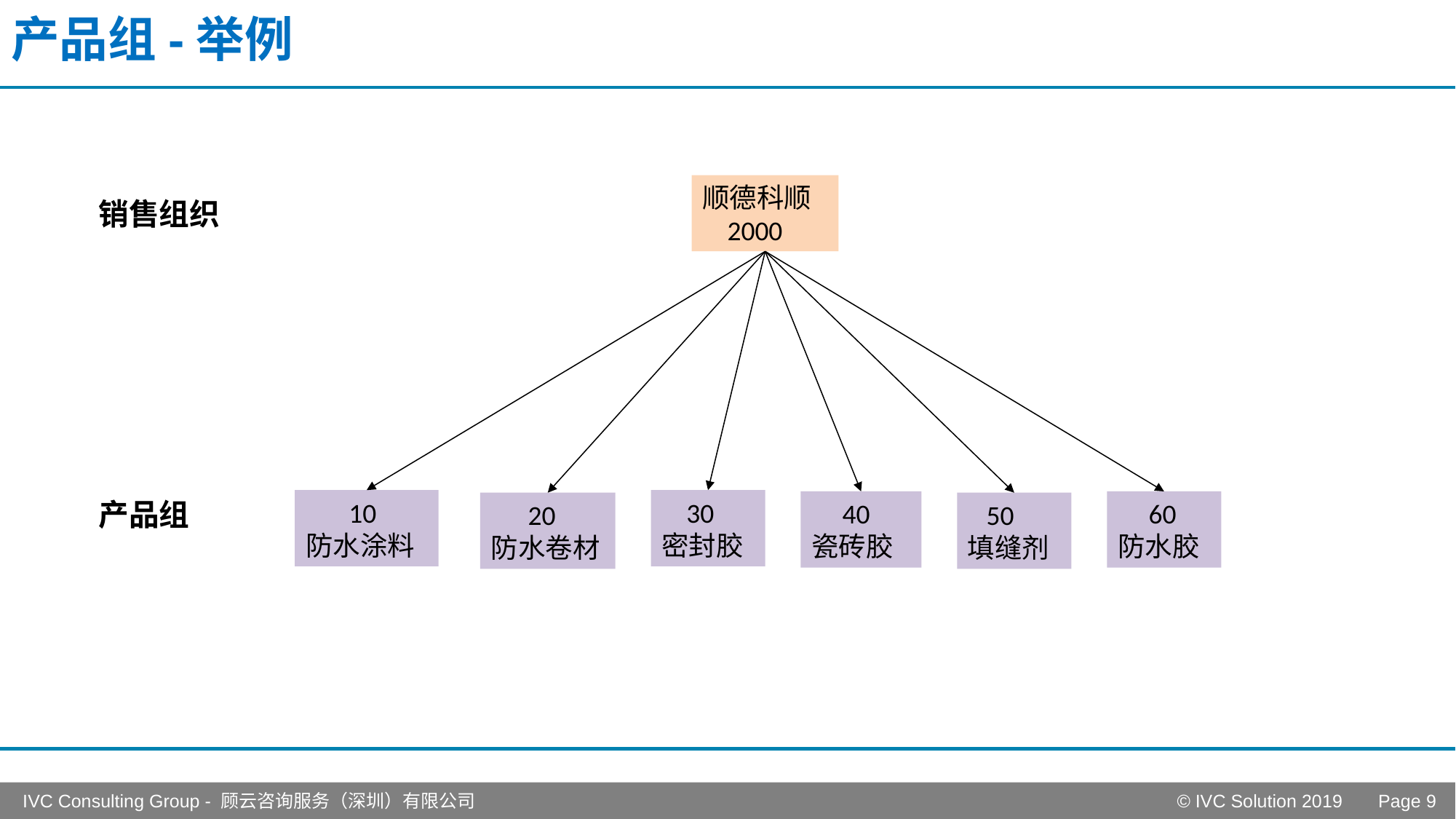

# 产品组-举例
顺德科顺
    2000
销售组织
       10
防水涂料
产品组
    30
密封胶
     40
瓷砖胶
     60
防水胶
      20
防水卷材
   50
填缝剂